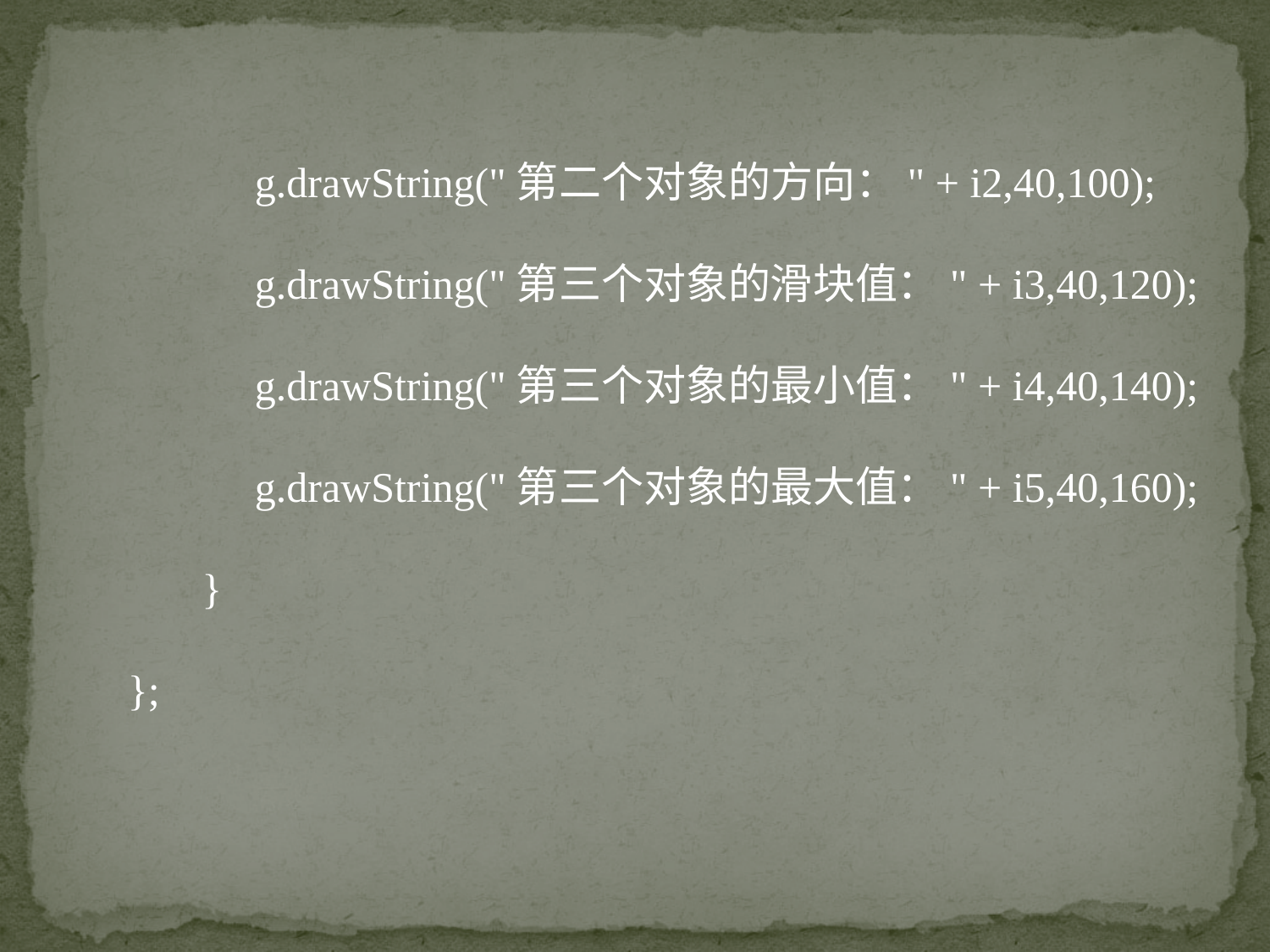

g.drawString("第二个对象的方向：" + i2,40,100);
	g.drawString("第三个对象的滑块值：" + i3,40,120);
	g.drawString("第三个对象的最小值：" + i4,40,140);
	g.drawString("第三个对象的最大值：" + i5,40,160);
       }
};